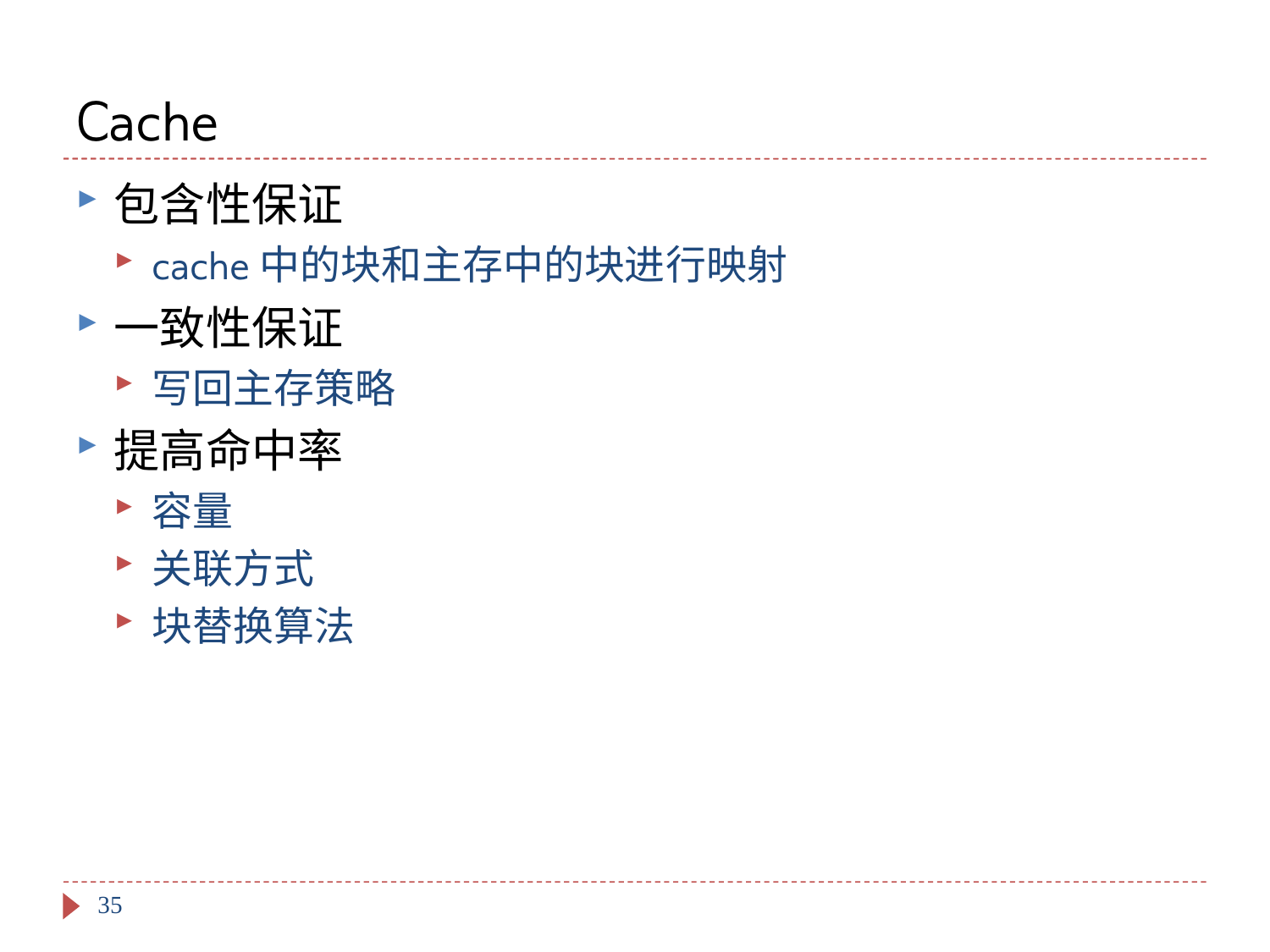

# Cache
包含性保证
cache中的块和主存中的块进行映射
一致性保证
写回主存策略
提高命中率
容量
关联方式
块替换算法

35